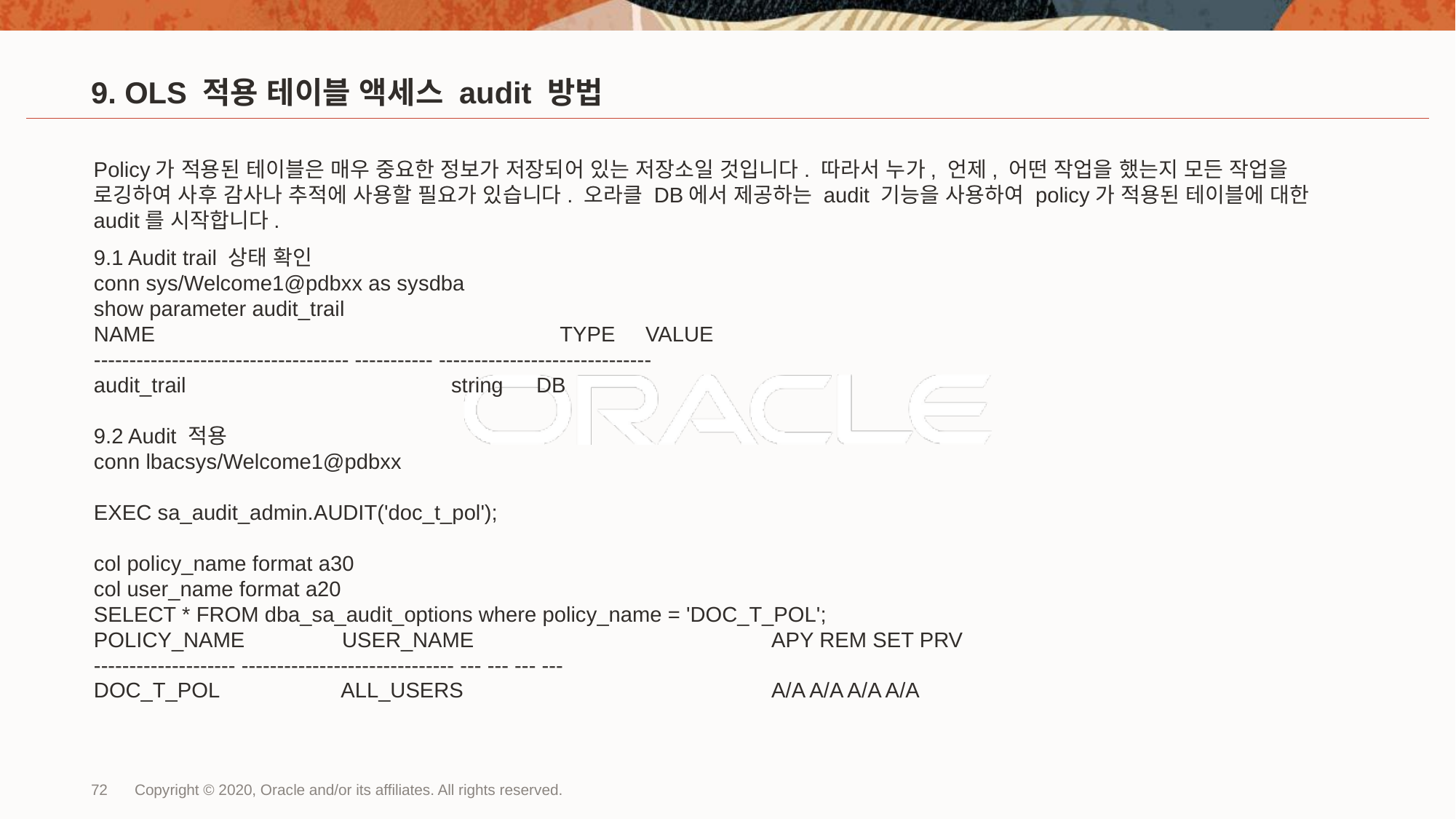

# 9. OLS 적용 테이블 액세스 audit 방법
Policy가 적용된 테이블은 매우 중요한 정보가 저장되어 있는 저장소일 것입니다. 따라서 누가, 언제, 어떤 작업을 했는지 모든 작업을 로깅하여 사후 감사나 추적에 사용할 필요가 있습니다. 오라클 DB에서 제공하는 audit 기능을 사용하여 policy가 적용된 테이블에 대한 audit를 시작합니다.
9.1 Audit trail 상태 확인
conn sys/Welcome1@pdbxx as sysdba
show parameter audit_trail
NAME				     TYPE	 VALUE
------------------------------------ ----------- ------------------------------
audit_trail			     string	 DB

9.2 Audit 적용
conn lbacsys/Welcome1@pdbxx

EXEC sa_audit_admin.AUDIT('doc_t_pol');

col policy_name format a30
col user_name format a20
SELECT * FROM dba_sa_audit_options where policy_name = 'DOC_T_POL';
POLICY_NAME	     USER_NAME			    APY REM SET PRV
-------------------- ------------------------------ --- --- --- ---
DOC_T_POL	     ALL_USERS			    A/A A/A A/A A/A
72
Copyright © 2020, Oracle and/or its affiliates. All rights reserved.